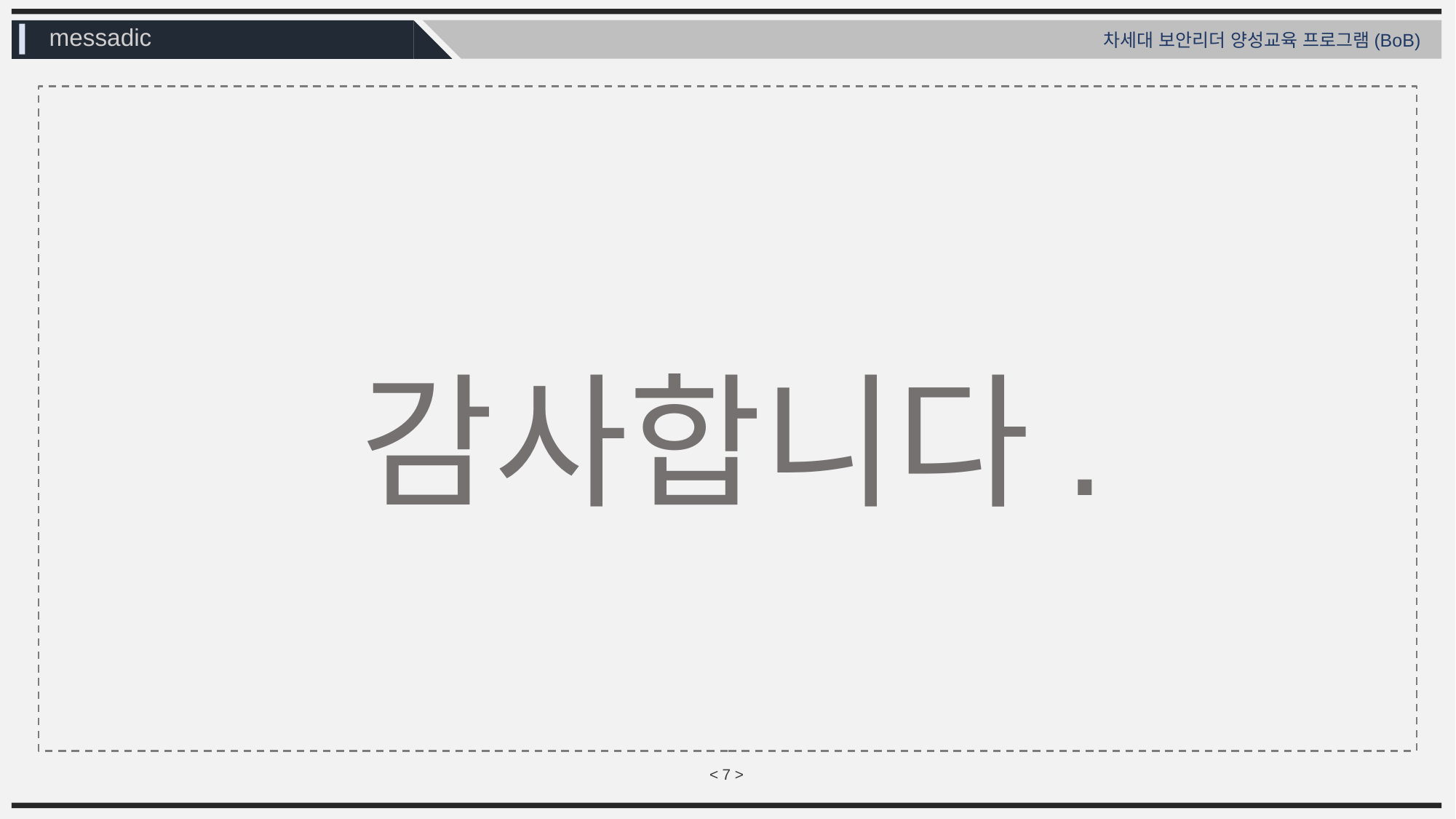

messadic
차세대 보안리더 양성교육 프로그램(BoB)

감사합니다.

< 7 >